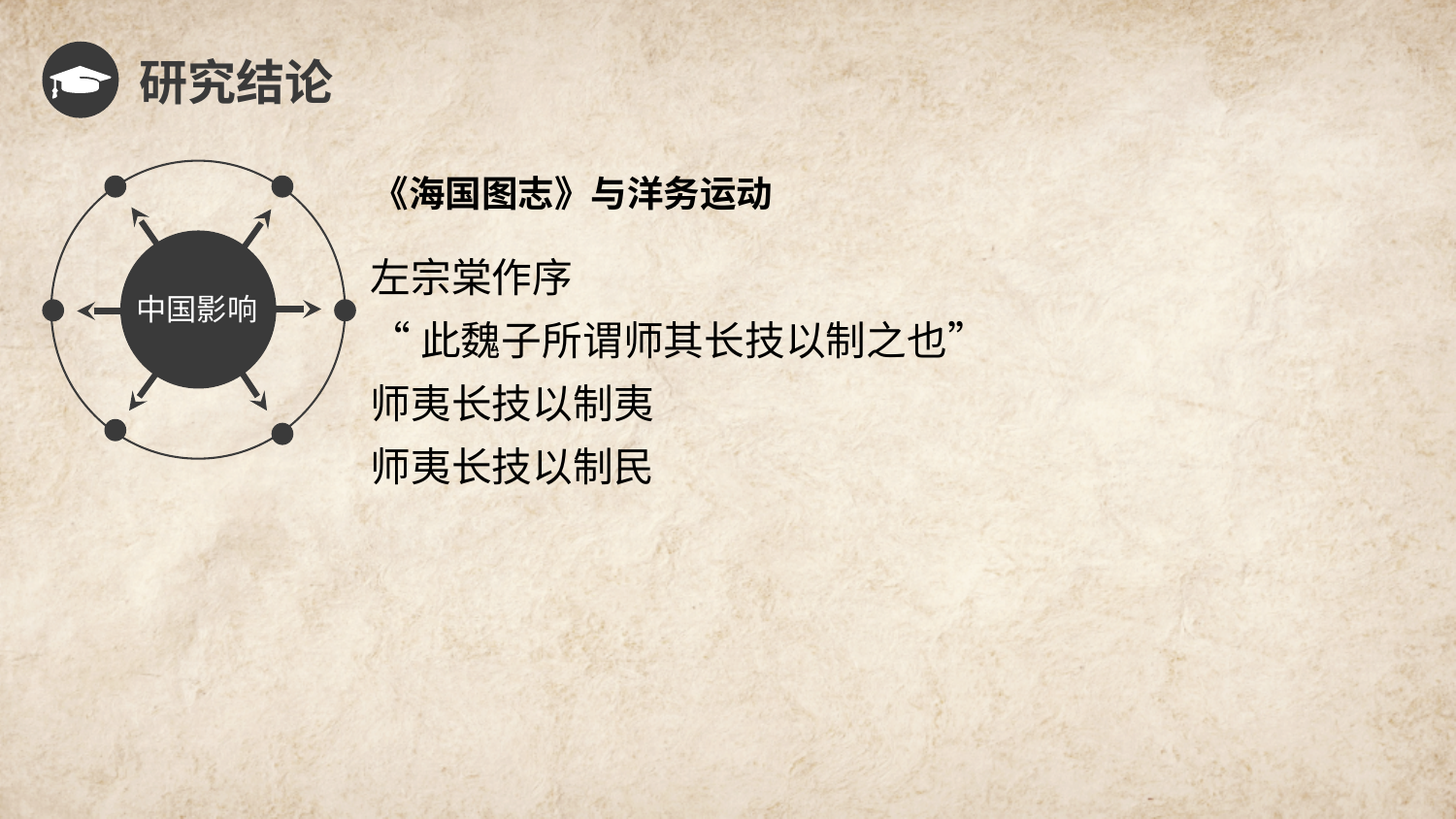

研究结论

《海国图志》与洋务运动
左宗棠作序
“此魏子所谓师其长技以制之也”
师夷长技以制夷
师夷长技以制民

中国影响